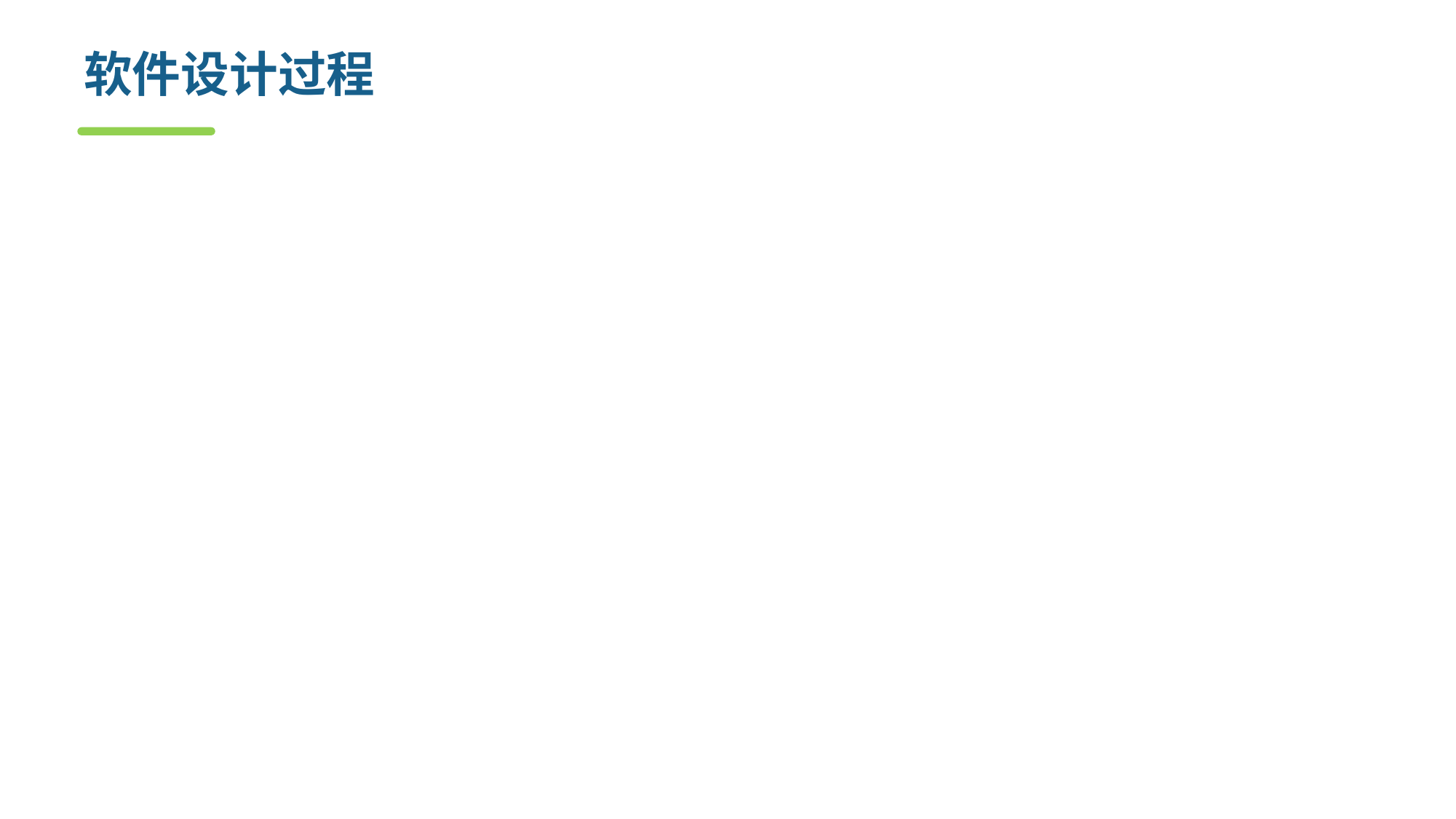

# 软件设计过程
架构设计 (Architecture Design)
又称概要设计，定义了软件的全貌(即蓝图)，记录了最重要的设计决策，并成为随后的详细设计与实现工作的战略指导原则。
采用多架构视图进行设计，独立于面向对象、结构化等方法。

详细设计 (Detail Design)
又称构件级设计，在软件架构的基础上定义各模块的内部细节，其所做的设计决策常常只影响单个模块的实现。
采用面向对象设计、或结构化设计、或面向服务设计等方法。

23